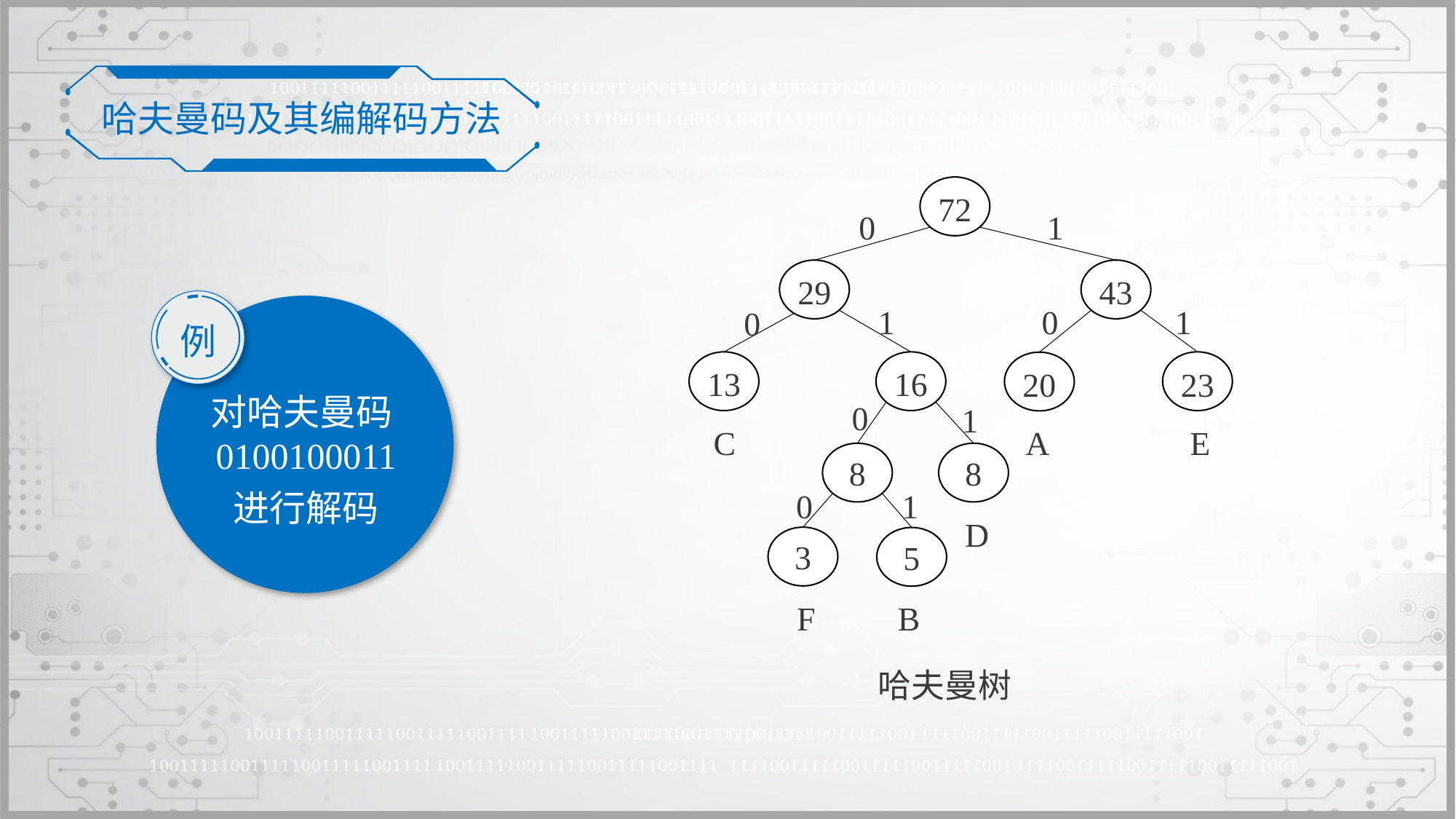

哈夫曼码及其编解码方法

72
0
1

29

43
1
0
1
0

16

13
C

23
E

20
A
0
1
8
8
D
0
1
3
F
5
B
哈夫曼树

例

对哈夫曼码0100100011
进行解码